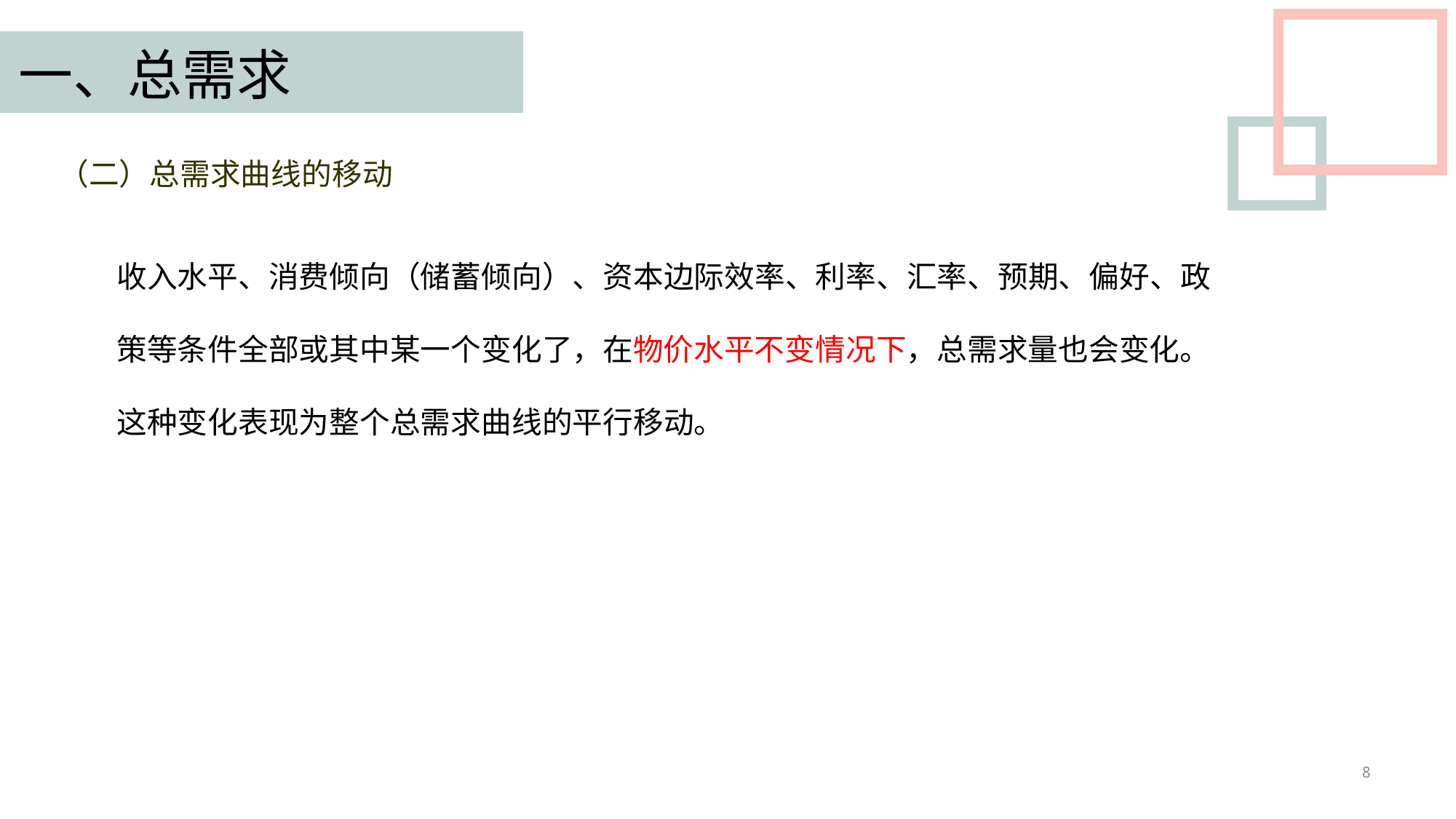

一、总需求

（二）总需求曲线的移动
收入水平、消费倾向（储蓄倾向）、资本边际效率、利率、汇率、预期、偏好、政策等条件全部或其中某一个变化了，在物价水平不变情况下，总需求量也会变化。这种变化表现为整个总需求曲线的平行移动。
8